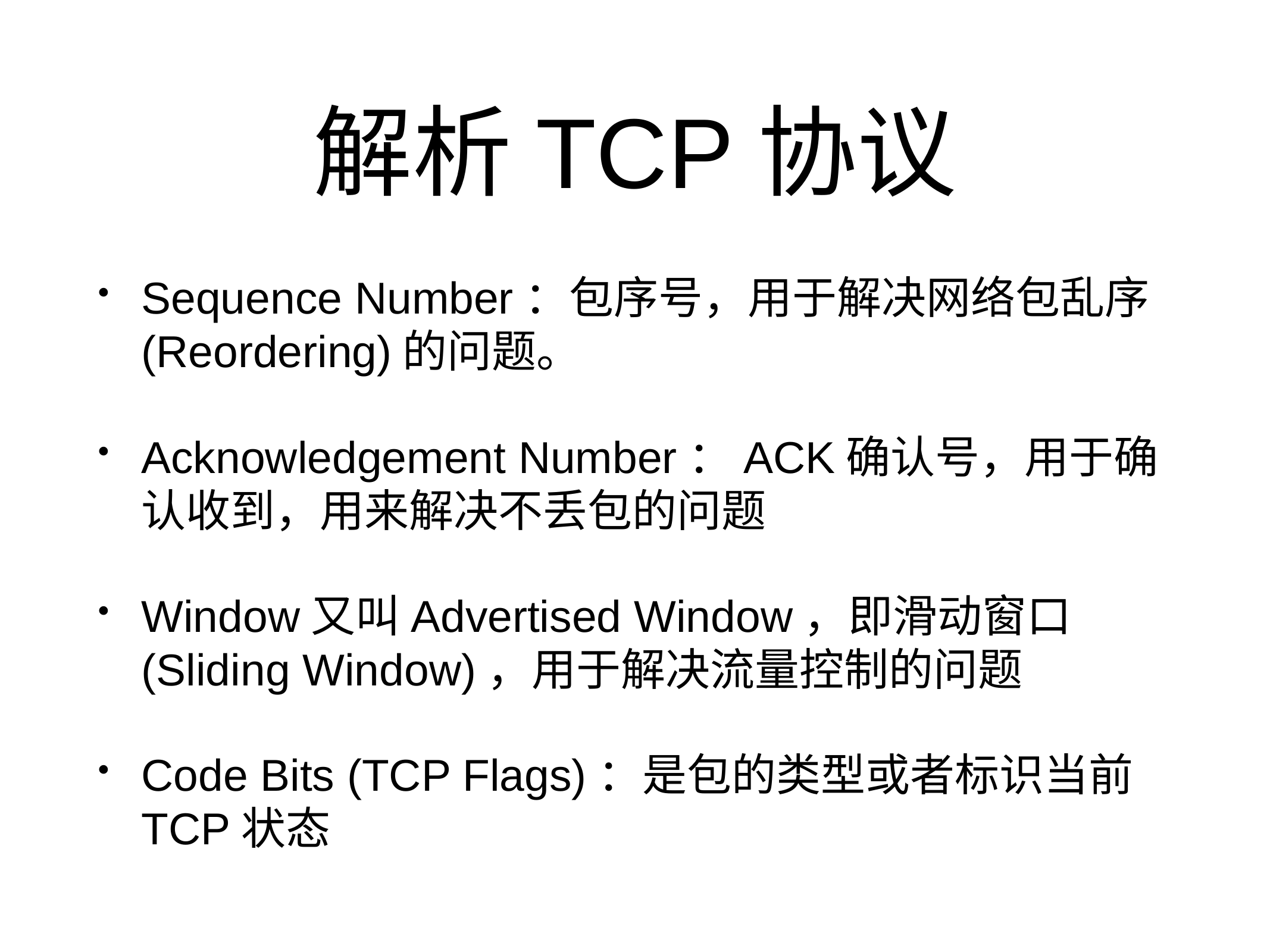

# 解析TCP协议
Sequence Number：包序号，用于解决网络包乱序(Reordering)的问题。
Acknowledgement Number：ACK确认号，用于确认收到，用来解决不丢包的问题
Window又叫Advertised Window，即滑动窗口(Sliding Window)，用于解决流量控制的问题
Code Bits (TCP Flags)：是包的类型或者标识当前TCP状态